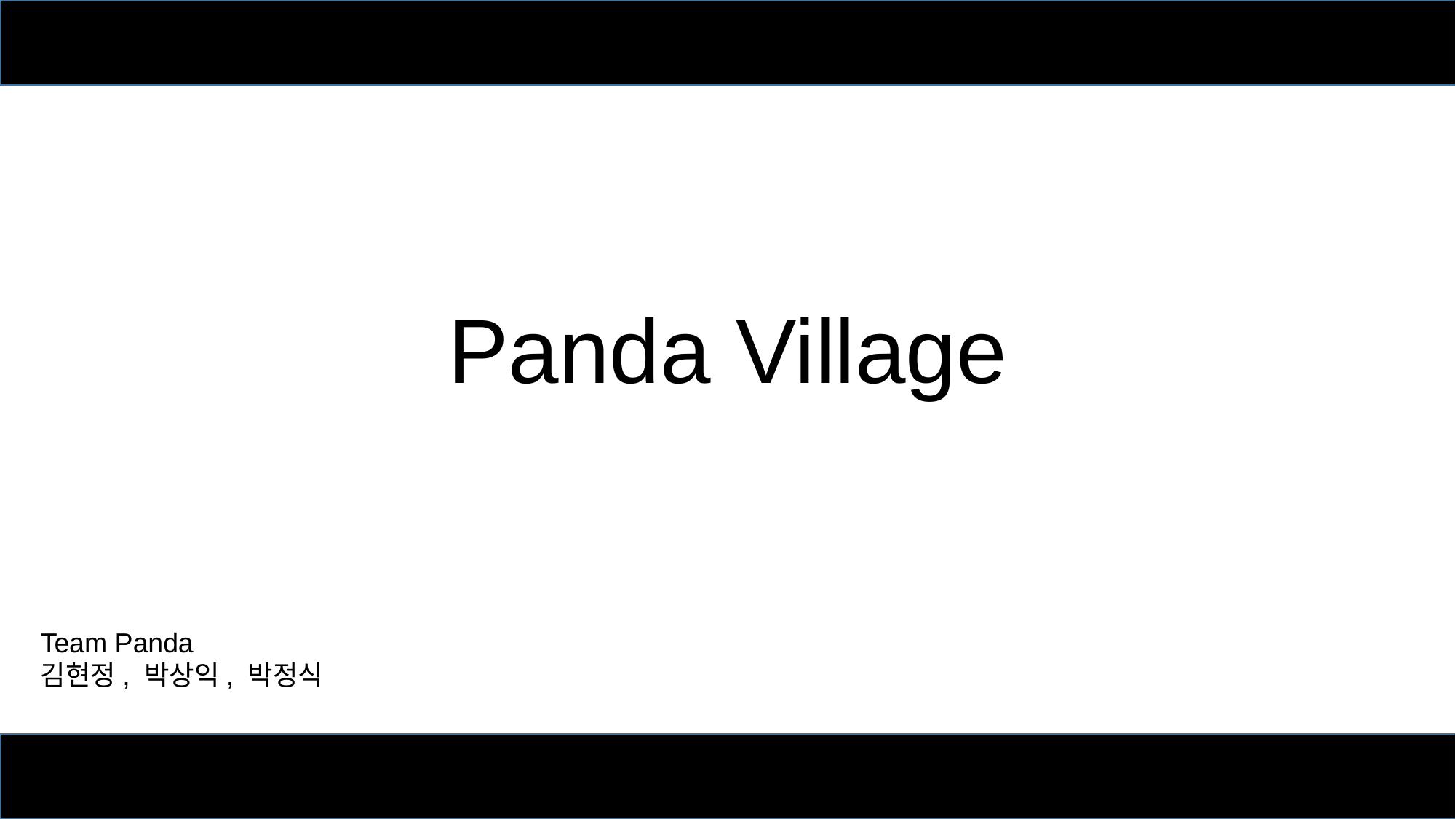

# Panda Village
Team Panda
김현정, 박상익, 박정식